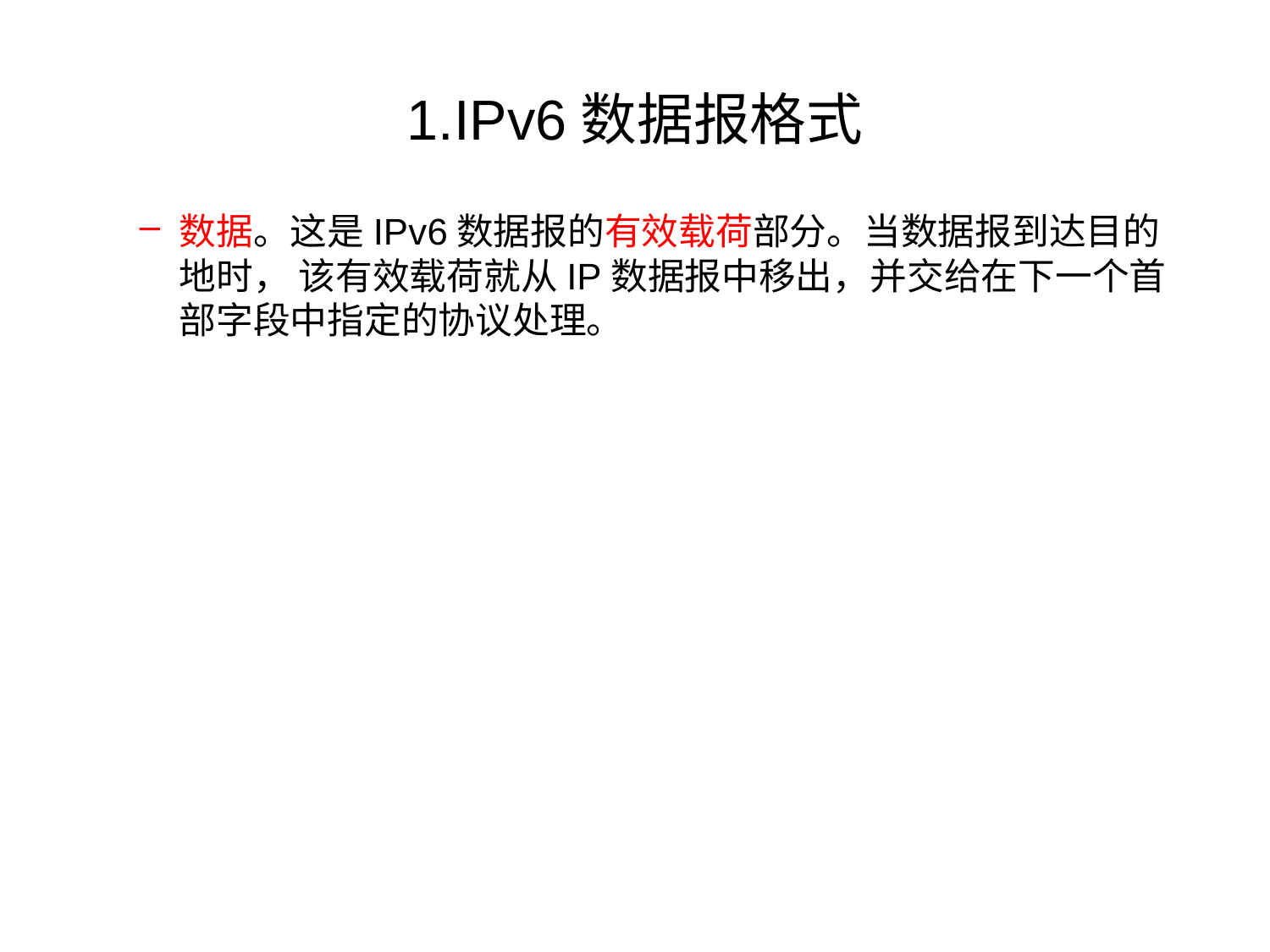

# 1.IPv6数据报格式
数据。这是IPv6数据报的有效载荷部分。当数据报到达目的地时， 该有效载荷就从IP数据报中移出，并交给在下一个首部字段中指定的协议处理。